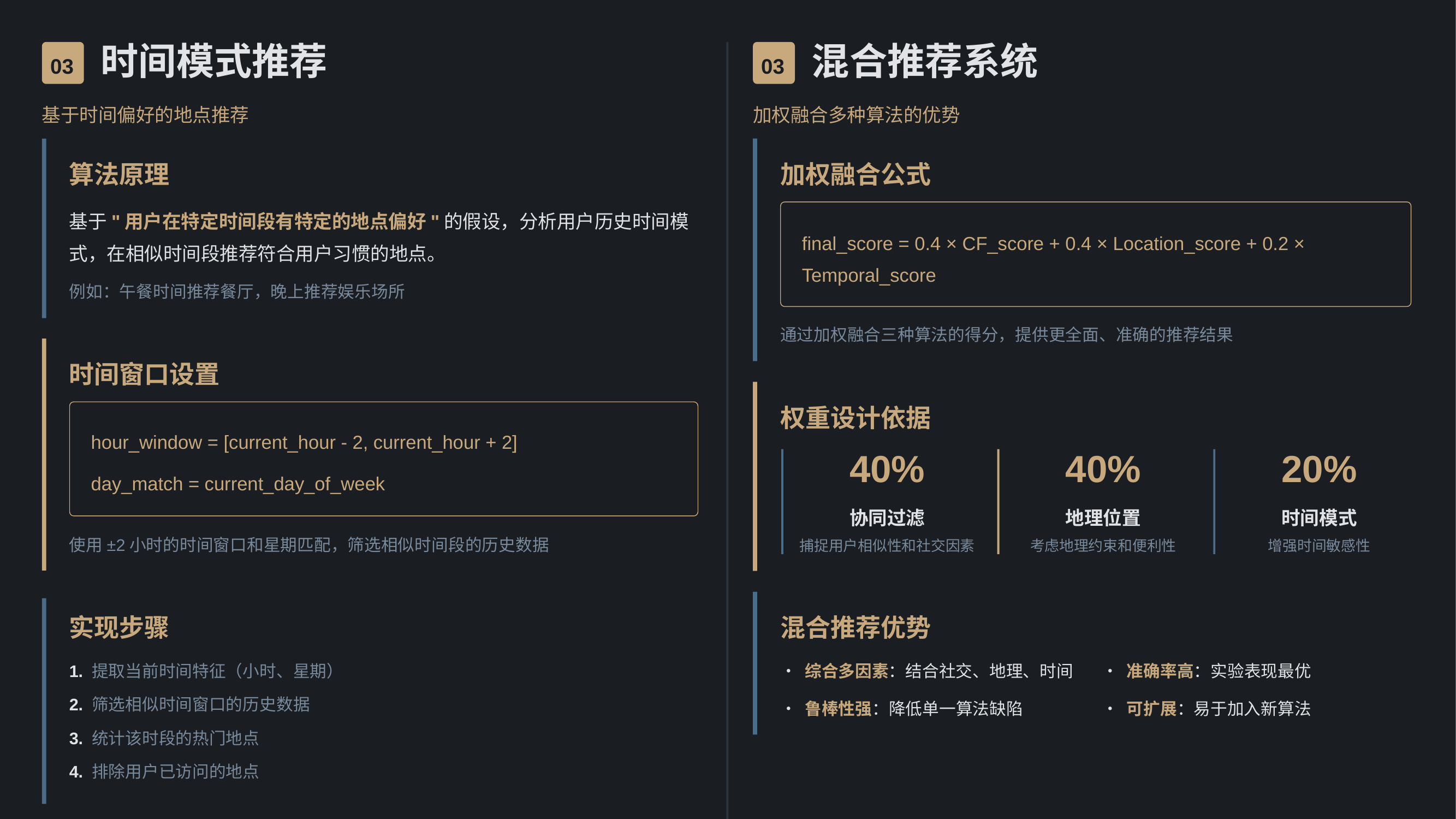

时间模式推荐

混合推荐系统
03
03
基于时间偏好的地点推荐
加权融合多种算法的优势

算法原理
加权融合公式
基于"用户在特定时间段有特定的地点偏好"的假设，分析用户历史时间模式，在相似时间段推荐符合用户习惯的地点。

final_score = 0.4 × CF_score + 0.4 × Location_score + 0.2 × Temporal_score
例如：午餐时间推荐餐厅，晚上推荐娱乐场所
通过加权融合三种算法的得分，提供更全面、准确的推荐结果

时间窗口设置

权重设计依据

hour_window = [current_hour - 2, current_hour + 2]

40%

40%

20%
day_match = current_day_of_week
协同过滤
地理位置
时间模式
使用±2小时的时间窗口和星期匹配，筛选相似时间段的历史数据
捕捉用户相似性和社交因素
考虑地理约束和便利性
增强时间敏感性

实现步骤
混合推荐优势
1. 提取当前时间特征（小时、星期）
• 综合多因素：结合社交、地理、时间
• 准确率高：实验表现最优
2. 筛选相似时间窗口的历史数据
• 鲁棒性强：降低单一算法缺陷
• 可扩展：易于加入新算法
3. 统计该时段的热门地点
4. 排除用户已访问的地点